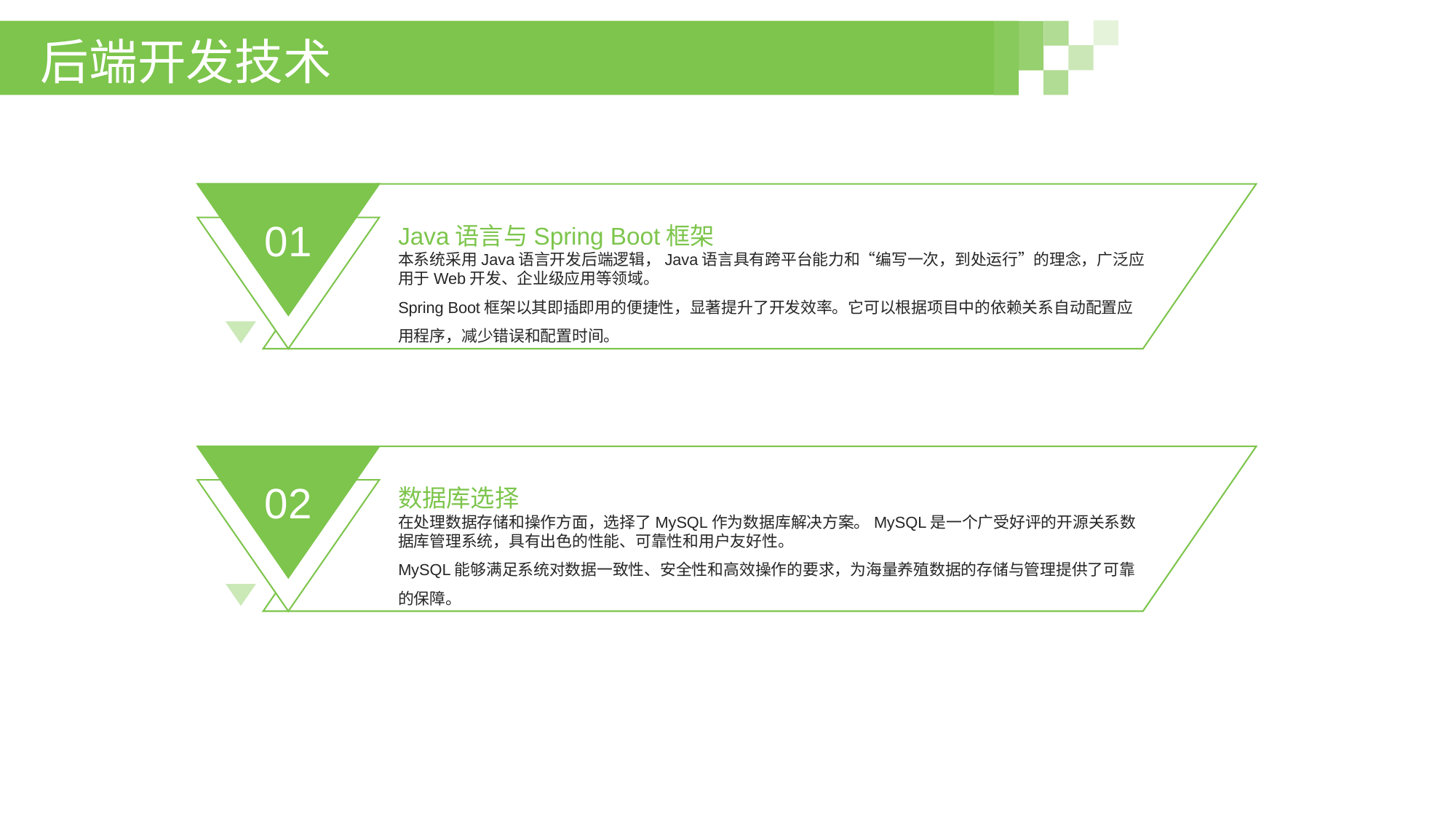

后端开发技术

Java语言与Spring Boot框架
01

本系统采用Java语言开发后端逻辑，Java语言具有跨平台能力和“编写一次，到处运行”的理念，广泛应用于Web开发、企业级应用等领域。
Spring Boot框架以其即插即用的便捷性，显著提升了开发效率。它可以根据项目中的依赖关系自动配置应用程序，减少错误和配置时间。

数据库选择
02

在处理数据存储和操作方面，选择了MySQL作为数据库解决方案。MySQL是一个广受好评的开源关系数据库管理系统，具有出色的性能、可靠性和用户友好性。
MySQL能够满足系统对数据一致性、安全性和高效操作的要求，为海量养殖数据的存储与管理提供了可靠的保障。